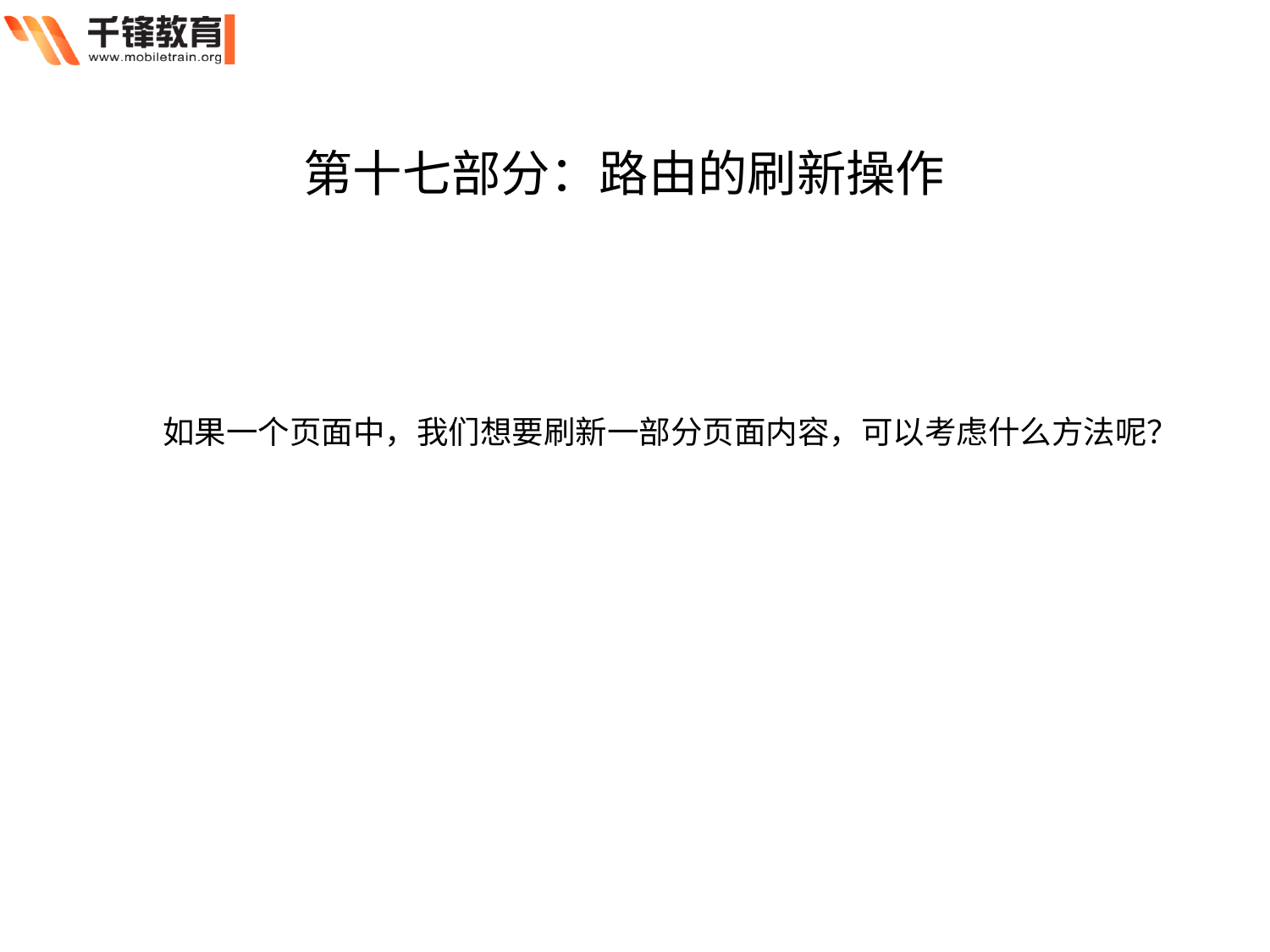

第十七部分：路由的刷新操作
如果一个页面中，我们想要刷新一部分页面内容，可以考虑什么方法呢？